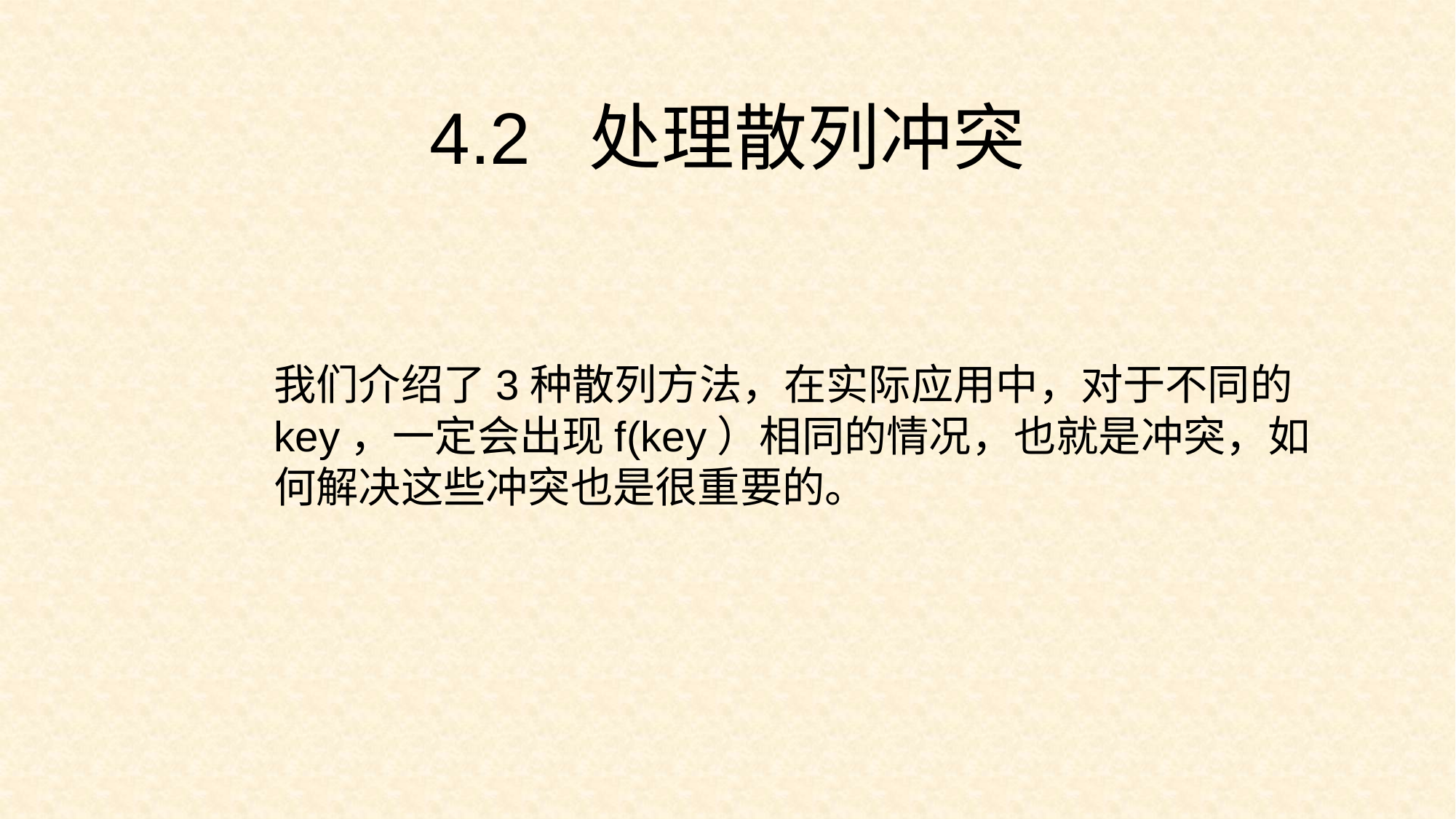

4.2  处理散列冲突
我们介绍了3种散列方法，在实际应用中，对于不同的key，一定会出现f(key）相同的情况，也就是冲突，如何解决这些冲突也是很重要的。